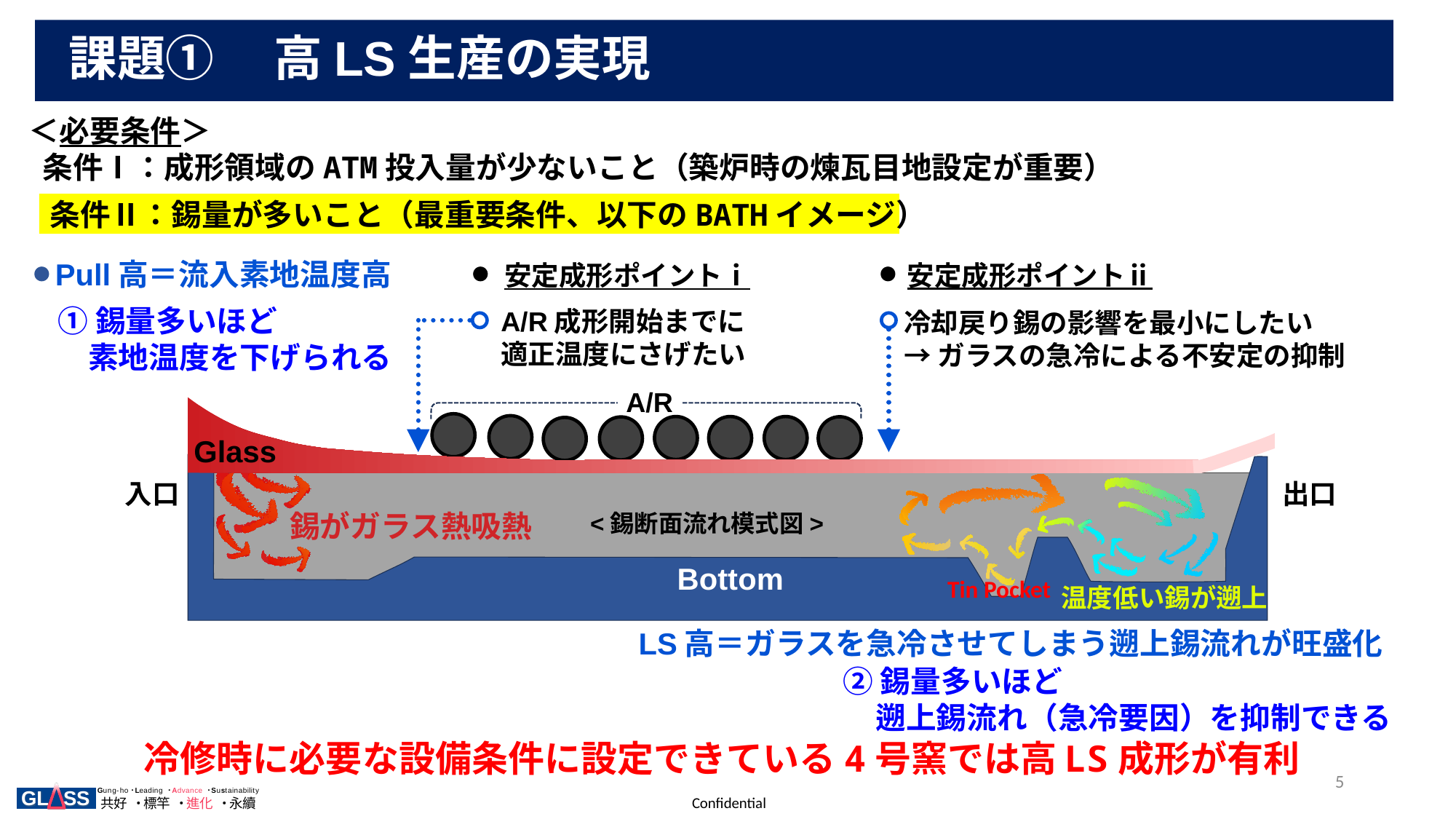

課題➀　 高LS生産の実現
＜必要条件＞
条件Ⅰ：成形領域のATM投入量が少ないこと（築炉時の煉瓦目地設定が重要）
条件Ⅱ：錫量が多いこと（最重要条件、以下のBATHイメージ）
Pull高＝流入素地温度高

安定成形ポイントⅱ

冷却戻り錫の影響を最小にしたい
→ガラスの急冷による不安定の抑制
安定成形ポイントⅰ

A/R成形開始までに
適正温度にさげたい
➀錫量多いほど
　素地温度を下げられる

A/R

Glass

Bottom
温度低い錫が遡上

<錫断面流れ模式図>
入口
出口

錫がガラス熱吸熱
Tin Pocket
LS高＝ガラスを急冷させてしまう遡上錫流れが旺盛化
②錫量多いほど
    遡上錫流れ（急冷要因）を抑制できる
冷修時に必要な設備条件に設定できている4号窯では高LS成形が有利
5